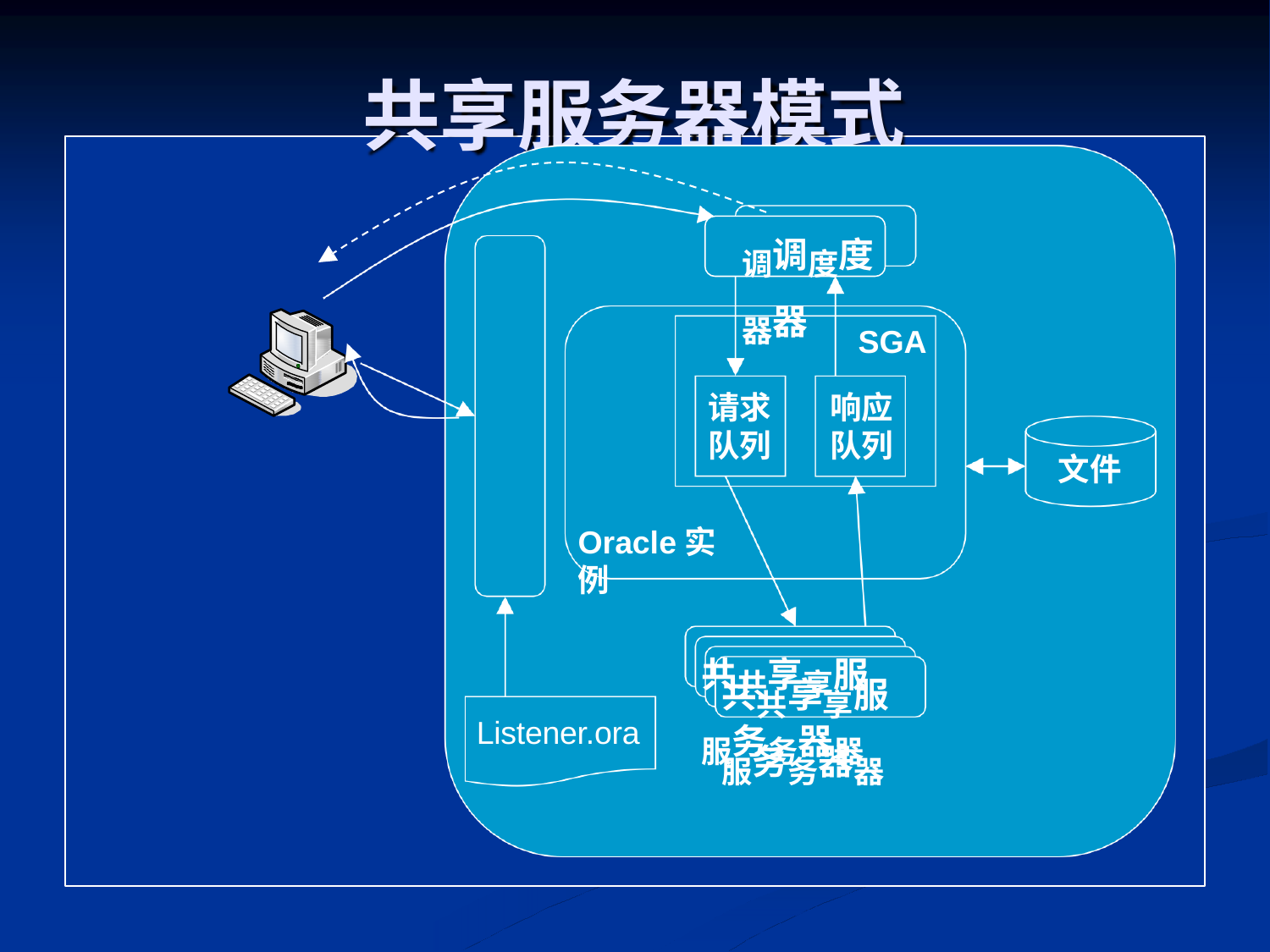

# 共享服务器模式

调调度度器器

监

SGA

听 器
请求	响应
队列	队列

文件

Oracle实例

共共享享服服务务器器
共共享享服服务务器器

Listener.ora